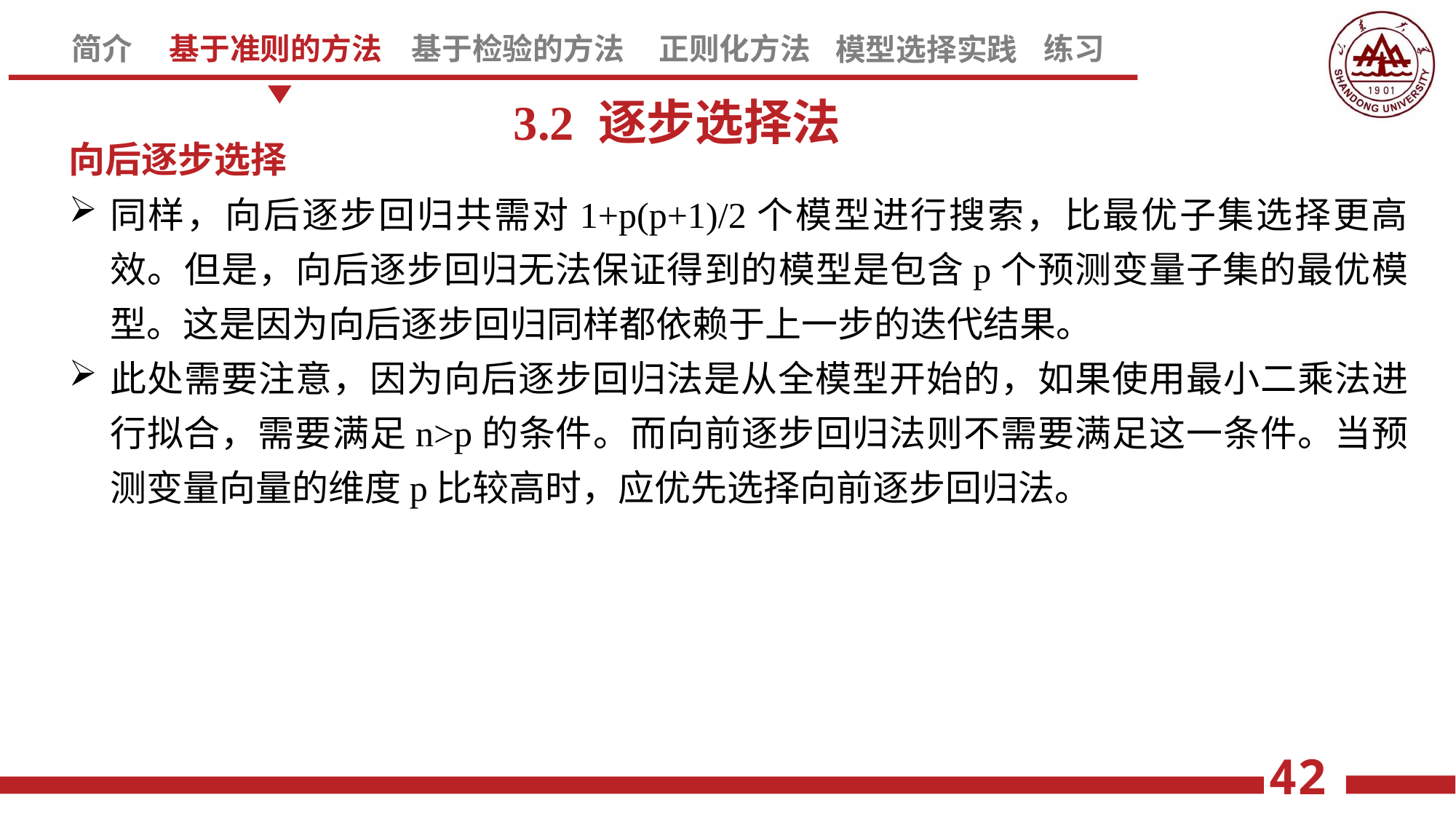

3.2 逐步选择法
向后逐步选择
同样，向后逐步回归共需对1+p(p+1)/2个模型进行搜索，比最优子集选择更高效。但是，向后逐步回归无法保证得到的模型是包含p个预测变量子集的最优模型。这是因为向后逐步回归同样都依赖于上一步的迭代结果。
此处需要注意，因为向后逐步回归法是从全模型开始的，如果使用最小二乘法进行拟合，需要满足n>p的条件。而向前逐步回归法则不需要满足这一条件。当预测变量向量的维度p比较高时，应优先选择向前逐步回归法。